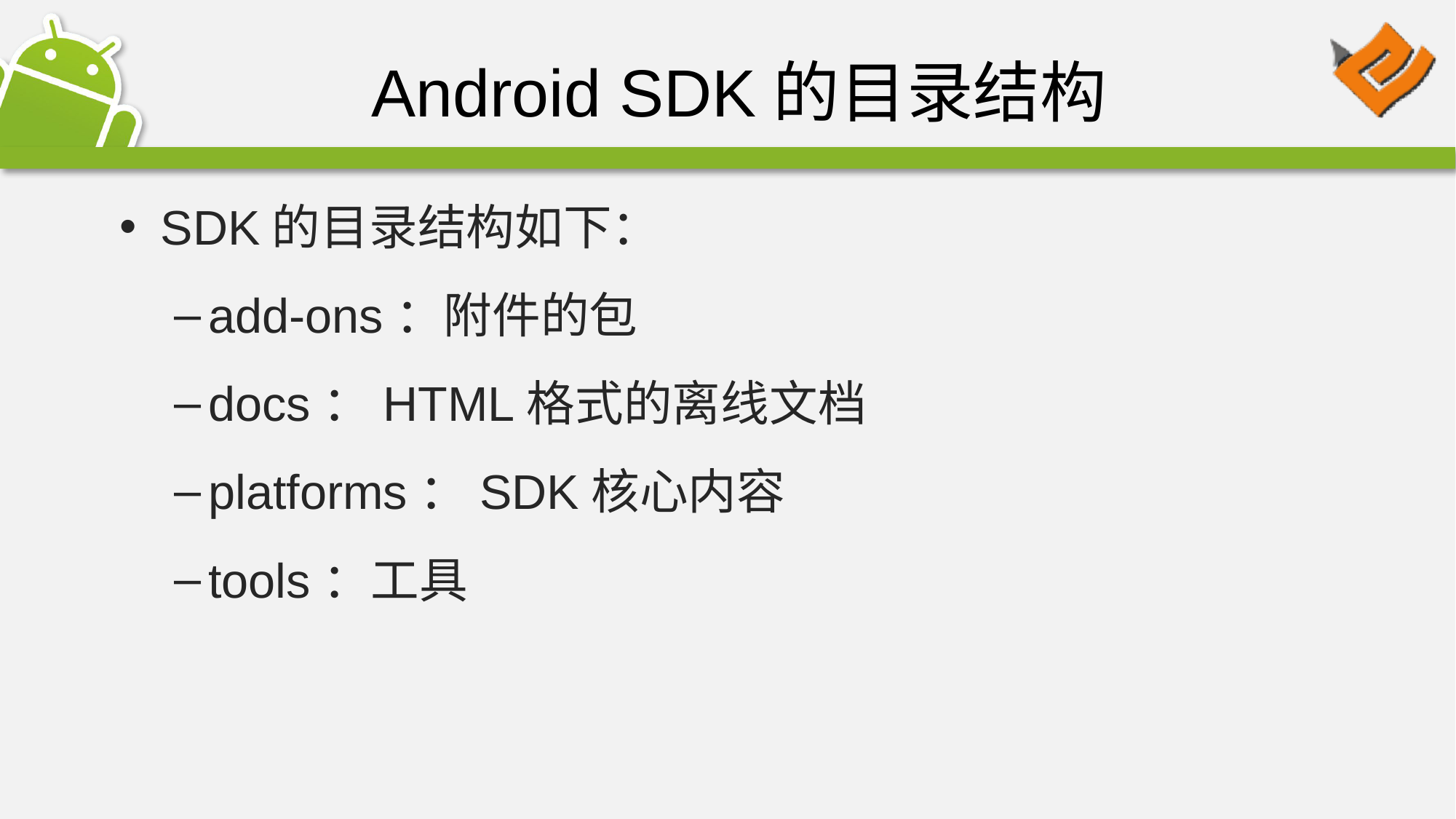

# Android SDK的目录结构
SDK的目录结构如下：
add-ons：附件的包
docs：HTML格式的离线文档
platforms：SDK核心内容
tools：工具